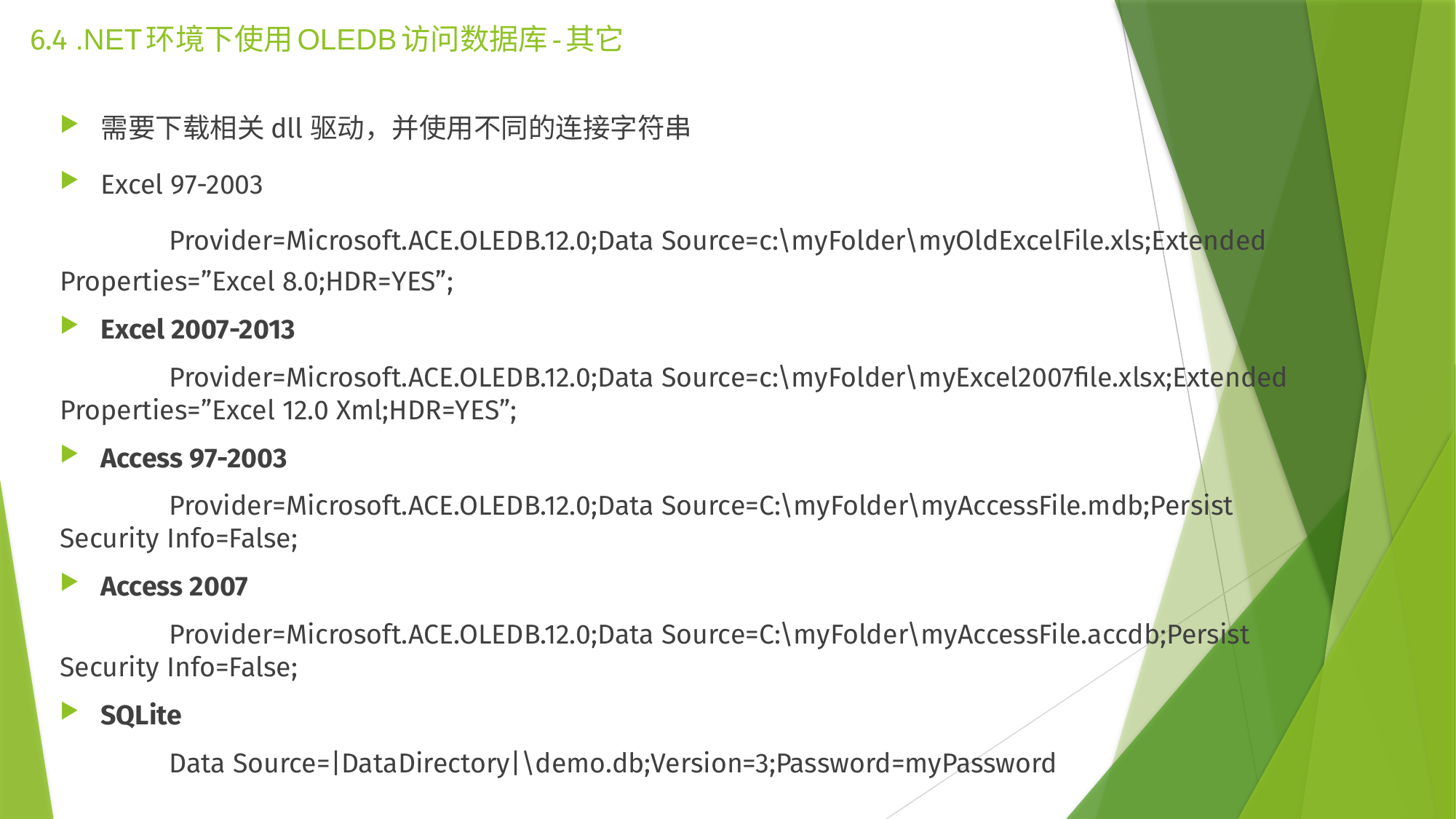

# 6.4 .NET环境下使用OLEDB访问数据库-其它
需要下载相关dll驱动，并使用不同的连接字符串
Excel 97-2003
	Provider=Microsoft.ACE.OLEDB.12.0;Data Source=c:\myFolder\myOldExcelFile.xls;Extended Properties=”Excel 8.0;HDR=YES”;
Excel 2007-2013
	Provider=Microsoft.ACE.OLEDB.12.0;Data Source=c:\myFolder\myExcel2007file.xlsx;Extended Properties=”Excel 12.0 Xml;HDR=YES”;
Access 97-2003
	Provider=Microsoft.ACE.OLEDB.12.0;Data Source=C:\myFolder\myAccessFile.mdb;Persist Security Info=False;
Access 2007
	Provider=Microsoft.ACE.OLEDB.12.0;Data Source=C:\myFolder\myAccessFile.accdb;Persist Security Info=False;
SQLite
	Data Source=|DataDirectory|\demo.db;Version=3;Password=myPassword